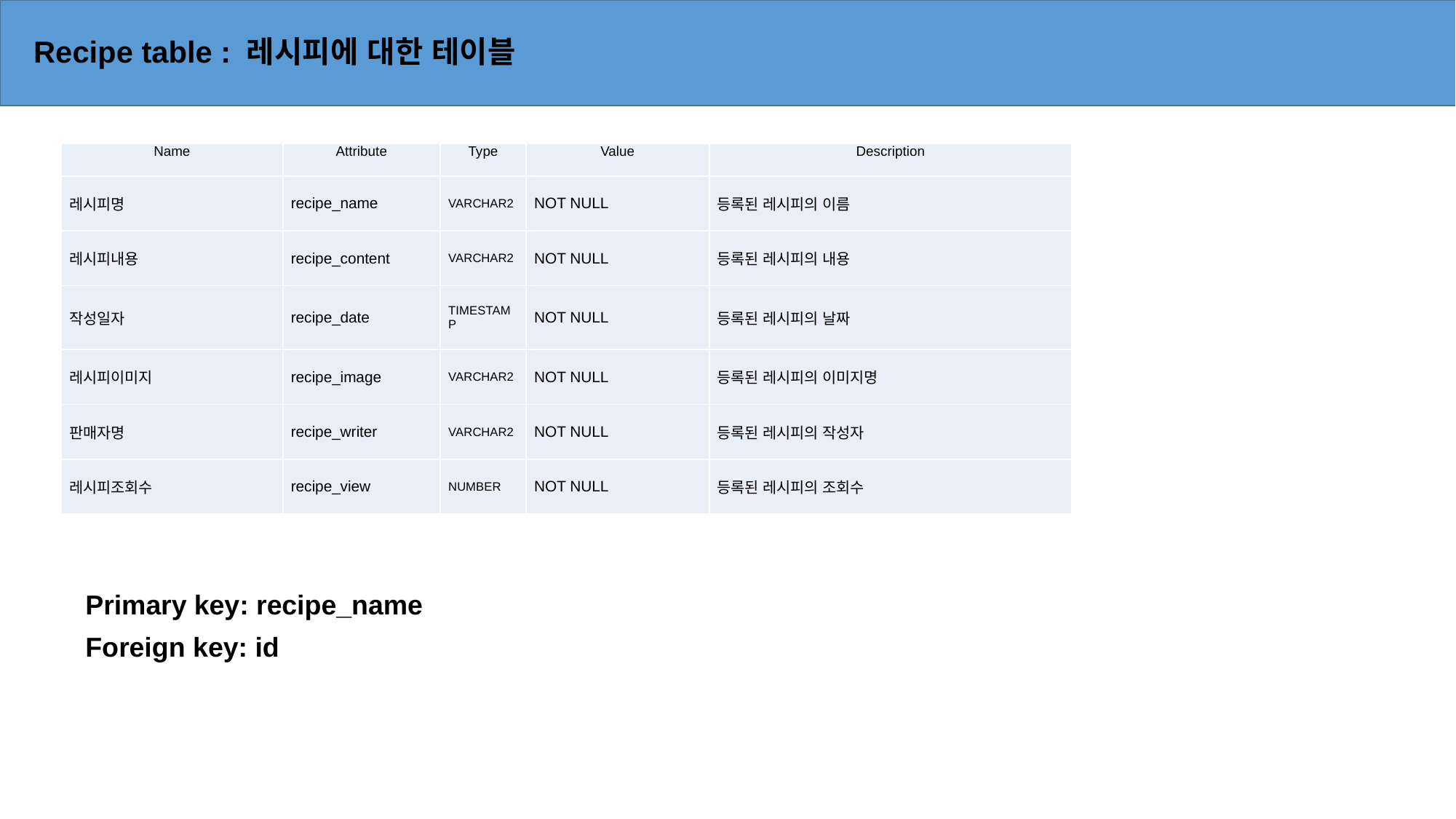

# Recipe table : 레시피에 대한 테이블
| Name | Attribute | Type | Value | Description |
| --- | --- | --- | --- | --- |
| 레시피명 | recipe\_name | VARCHAR2 | NOT NULL | 등록된 레시피의 이름 |
| 레시피내용 | recipe\_content | VARCHAR2 | NOT NULL | 등록된 레시피의 내용 |
| 작성일자 | recipe\_date | TIMESTAMP | NOT NULL | 등록된 레시피의 날짜 |
| 레시피이미지 | recipe\_image | VARCHAR2 | NOT NULL | 등록된 레시피의 이미지명 |
| 판매자명 | recipe\_writer | VARCHAR2 | NOT NULL | 등록된 레시피의 작성자 |
| 레시피조회수 | recipe\_view | NUMBER | NOT NULL | 등록된 레시피의 조회수 |
Primary key: recipe_name
Foreign key: id